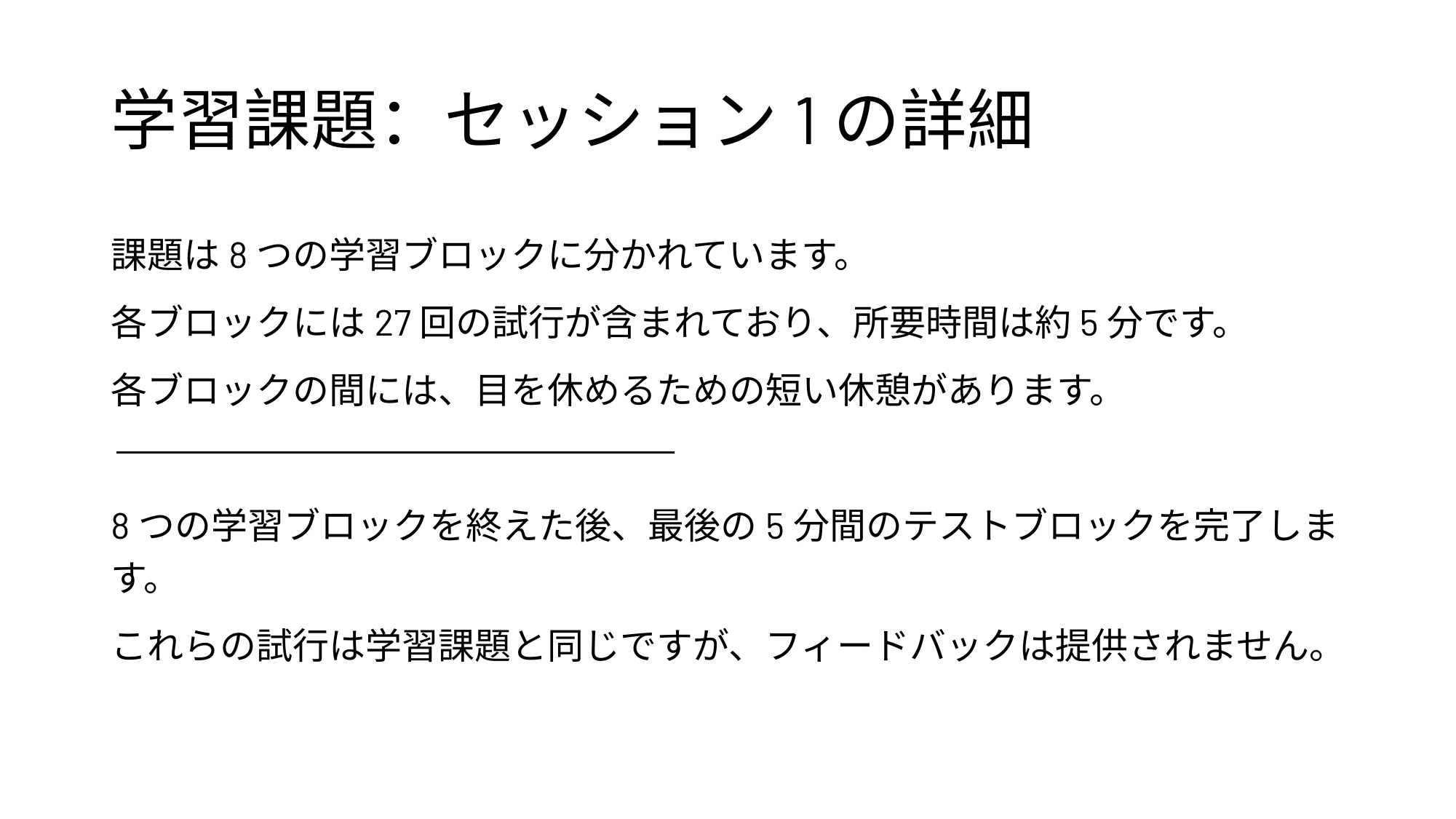

# 学習課題：セッション1の詳細
課題は8つの学習ブロックに分かれています。
各ブロックには27回の試行が含まれており、所要時間は約5分です。
各ブロックの間には、目を休めるための短い休憩があります。

8つの学習ブロックを終えた後、最後の5分間のテストブロックを完了します。
これらの試行は学習課題と同じですが、フィードバックは提供されません。